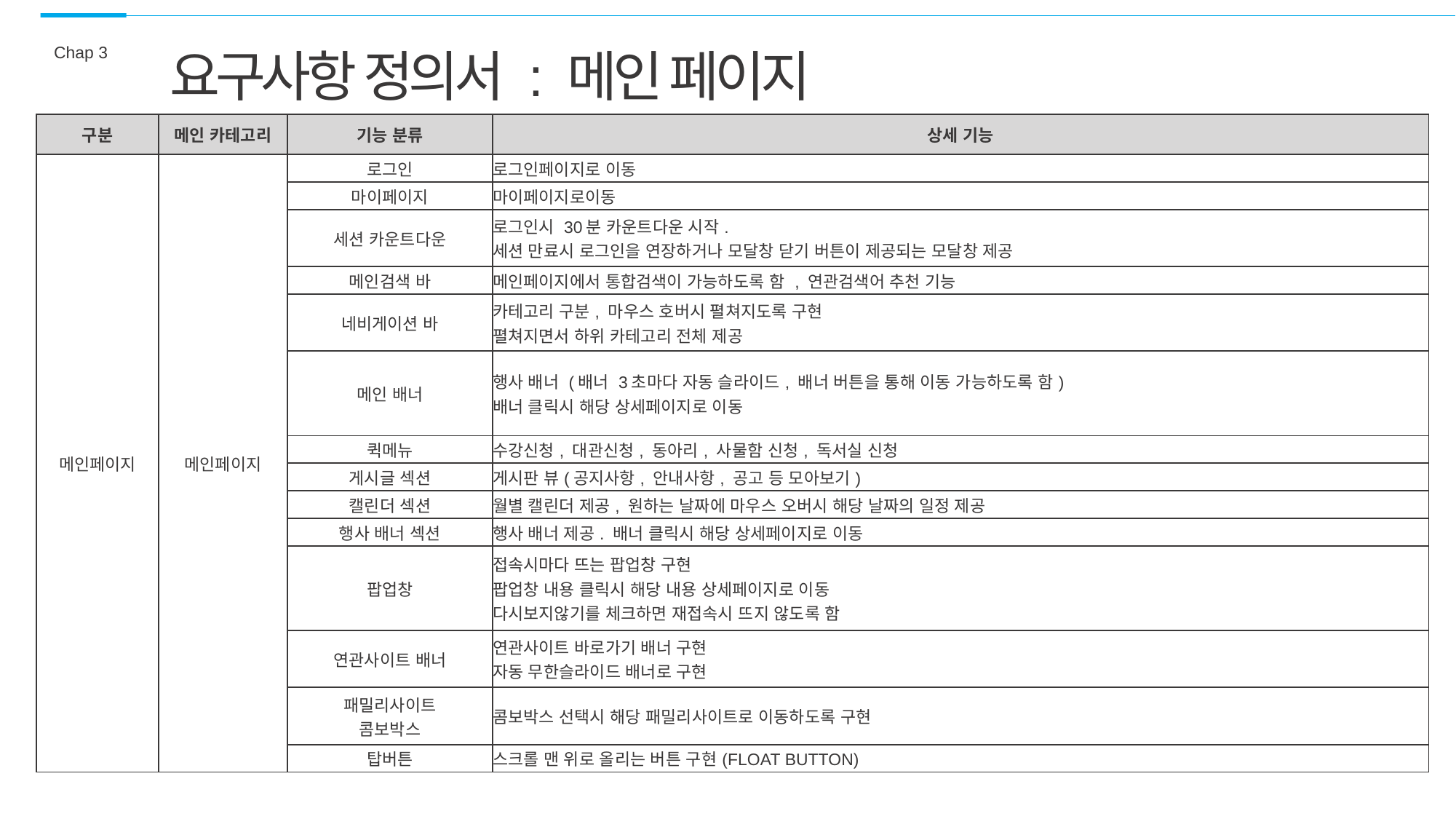

Chap 3
요구사항 정의서 : 메인 페이지
| 구분 | 메인 카테고리 | 기능 분류 | 상세 기능 |
| --- | --- | --- | --- |
| 메인페이지 | 메인페이지 | 로그인 | 로그인페이지로 이동 |
|  |  | 마이페이지 | 마이페이지로이동 |
|  |  | 세션 카운트다운 | 로그인시 30분 카운트다운 시작. 세션 만료시 로그인을 연장하거나 모달창 닫기 버튼이 제공되는 모달창 제공 |
|  |  | 메인검색 바 | 메인페이지에서 통합검색이 가능하도록 함 , 연관검색어 추천 기능 |
|  |  | 네비게이션 바 | 카테고리 구분, 마우스 호버시 펼쳐지도록 구현 펼쳐지면서 하위 카테고리 전체 제공 |
|  |  | 메인 배너 | 행사 배너 (배너 3초마다 자동 슬라이드, 배너 버튼을 통해 이동 가능하도록 함) 배너 클릭시 해당 상세페이지로 이동 |
|  |  | 퀵메뉴 | 수강신청, 대관신청, 동아리, 사물함 신청, 독서실 신청 |
|  |  | 게시글 섹션 | 게시판 뷰(공지사항, 안내사항, 공고 등 모아보기) |
|  |  | 캘린더 섹션 | 월별 캘린더 제공, 원하는 날짜에 마우스 오버시 해당 날짜의 일정 제공 |
|  |  | 행사 배너 섹션 | 행사 배너 제공. 배너 클릭시 해당 상세페이지로 이동 |
|  |  | 팝업창 | 접속시마다 뜨는 팝업창 구현 팝업창 내용 클릭시 해당 내용 상세페이지로 이동 다시보지않기를 체크하면 재접속시 뜨지 않도록 함 |
|  |  | 연관사이트 배너 | 연관사이트 바로가기 배너 구현 자동 무한슬라이드 배너로 구현 |
|  |  | 패밀리사이트 콤보박스 | 콤보박스 선택시 해당 패밀리사이트로 이동하도록 구현 |
|  |  | 탑버튼 | 스크롤 맨 위로 올리는 버튼 구현(FLOAT BUTTON) |